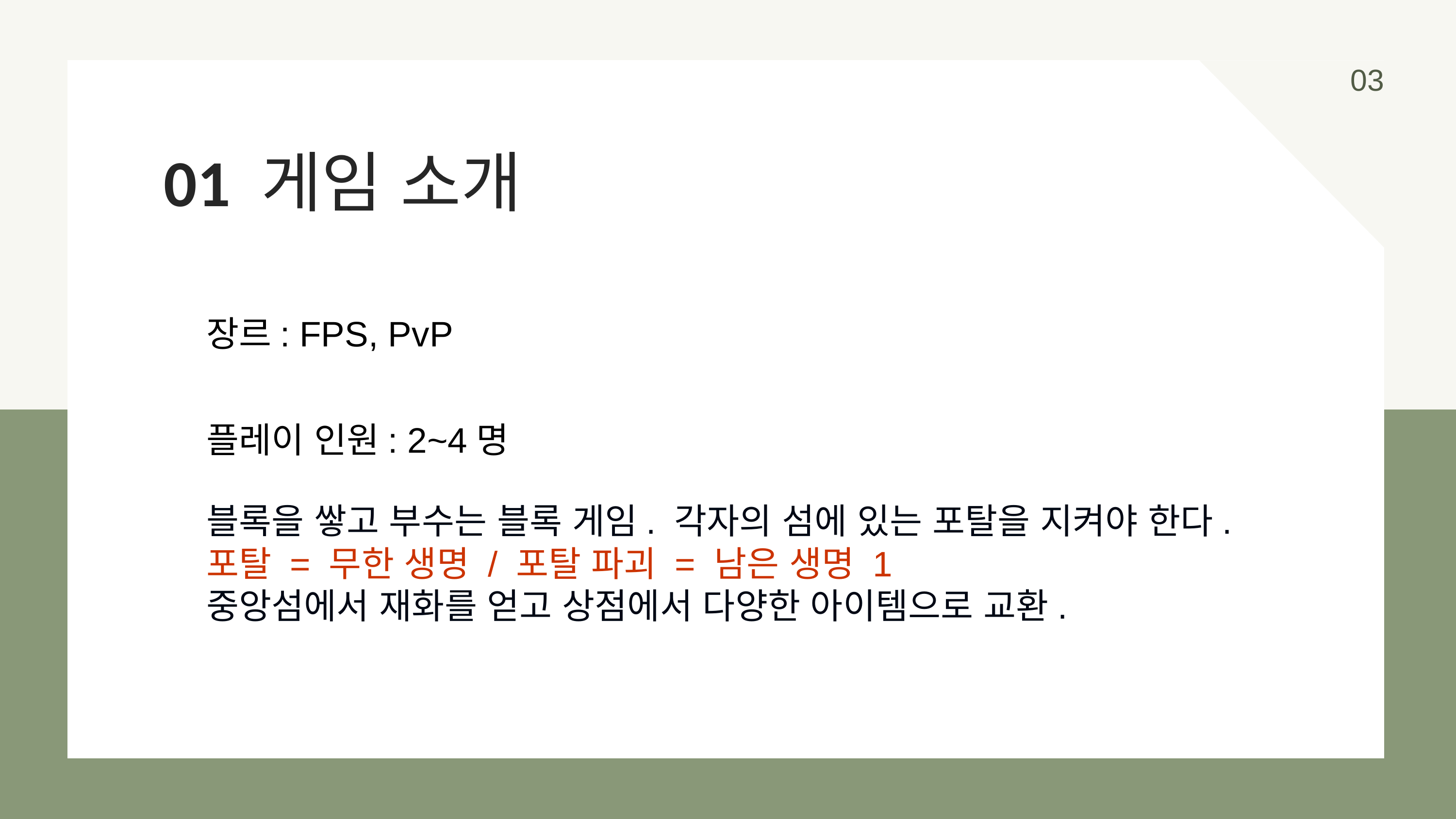

03
01 게임 소개
장르: FPS, PvP
플레이 인원: 2~4명

블록을 쌓고 부수는 블록 게임. 각자의 섬에 있는 포탈을 지켜야 한다.
포탈 = 무한 생명 / 포탈 파괴 = 남은 생명 1
중앙섬에서 재화를 얻고 상점에서 다양한 아이템으로 교환.